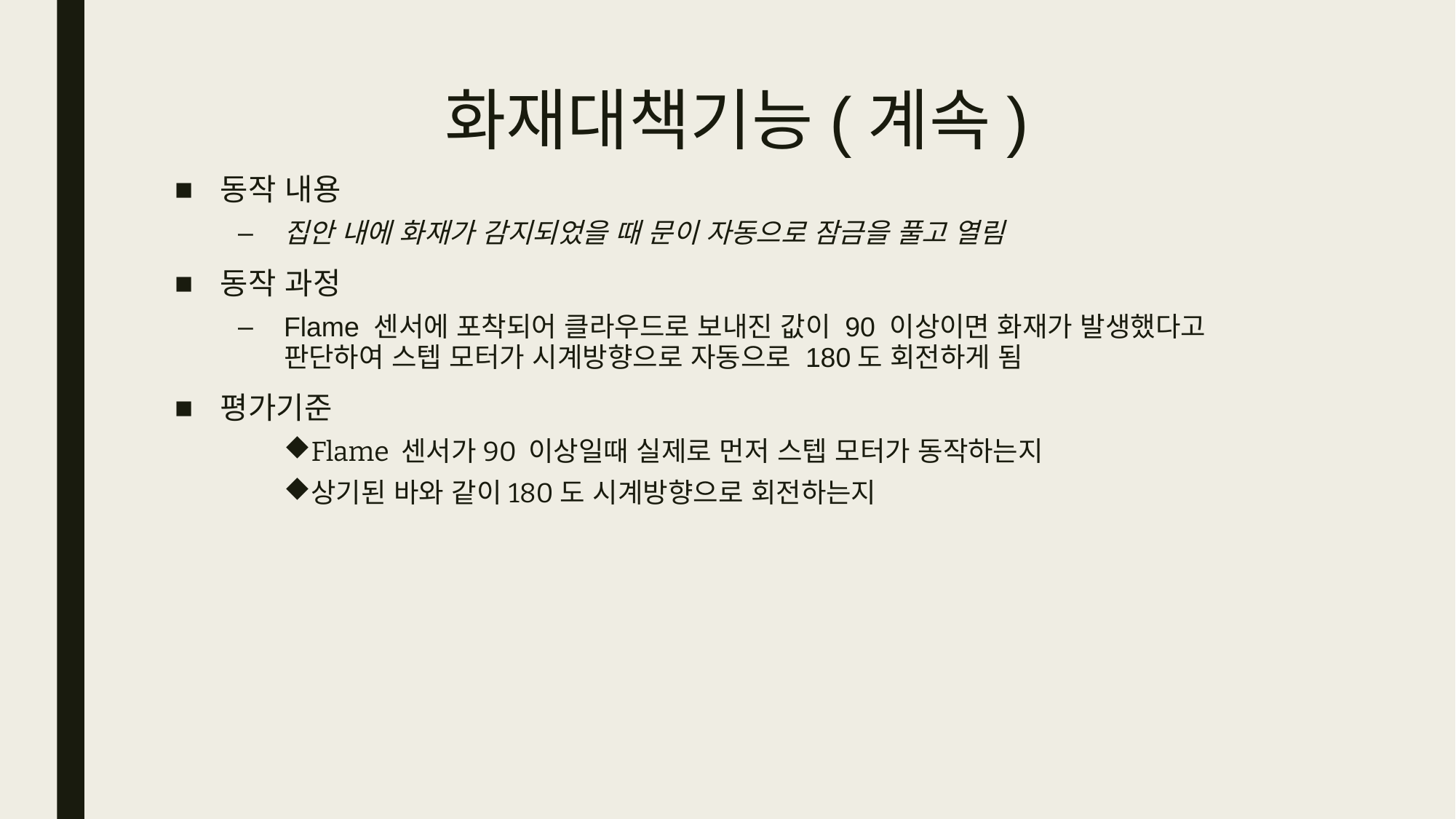

# 화재대책기능(계속)
동작 내용
집안 내에 화재가 감지되었을 때 문이 자동으로 잠금을 풀고 열림
동작 과정
Flame 센서에 포착되어 클라우드로 보내진 값이 90 이상이면 화재가 발생했다고 판단하여 스텝 모터가 시계방향으로 자동으로 180도 회전하게 됨
평가기준
Flame 센서가90 이상일때 실제로 먼저 스텝 모터가 동작하는지
상기된 바와 같이180도 시계방향으로 회전하는지